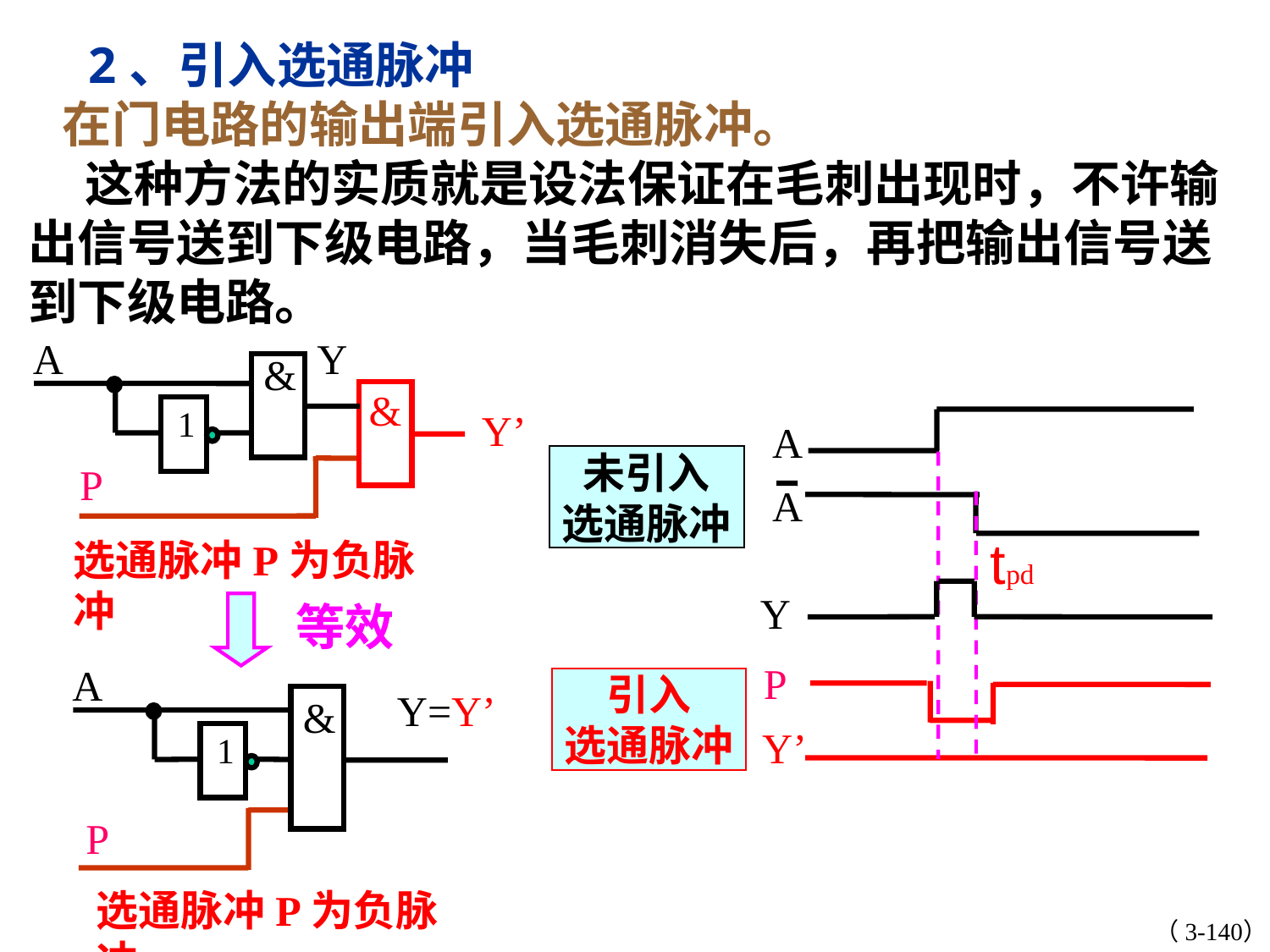

2、引入选通脉冲
  在门电路的输出端引入选通脉冲。
    这种方法的实质就是设法保证在毛刺出现时，不许输出信号送到下级电路，当毛刺消失后，再把输出信号送到下级电路。
A
&

1

Y

&

Y’

P

选通脉冲P为负脉冲
A

A

未引入
选通脉冲

tpd
Y

等效
P

Y’

A
Y=Y’
&

1

P

选通脉冲P为负脉冲
引入
选通脉冲
（3-140）